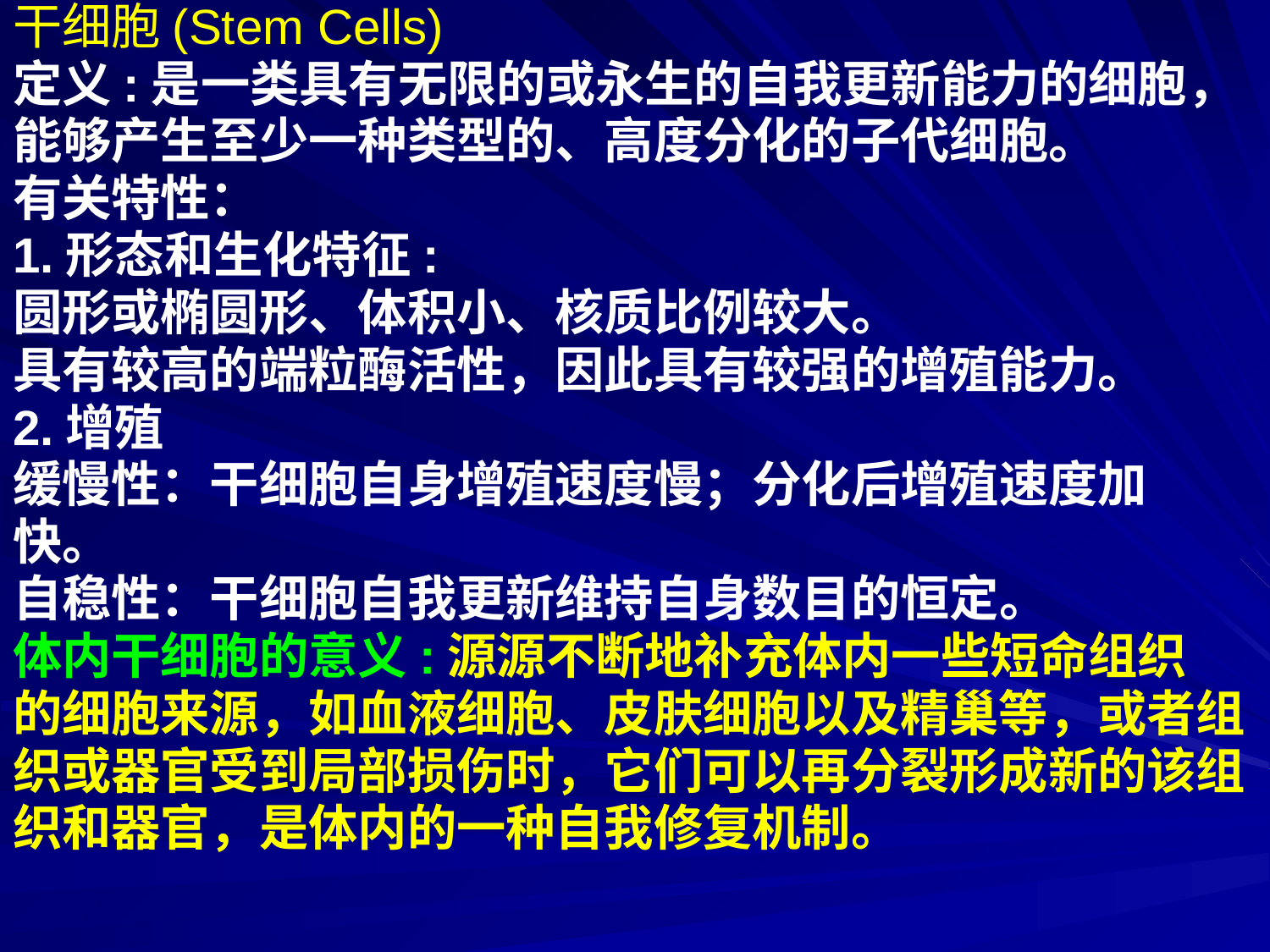

干细胞(Stem Cells)
定义:是一类具有无限的或永生的自我更新能力的细胞，
能够产生至少一种类型的、高度分化的子代细胞。
有关特性：
1.形态和生化特征:
圆形或椭圆形、体积小、核质比例较大。
具有较高的端粒酶活性，因此具有较强的增殖能力。
2.增殖
缓慢性：干细胞自身增殖速度慢；分化后增殖速度加
快。
自稳性：干细胞自我更新维持自身数目的恒定。
体内干细胞的意义:源源不断地补充体内一些短命组织
的细胞来源，如血液细胞、皮肤细胞以及精巢等，或者组
织或器官受到局部损伤时，它们可以再分裂形成新的该组
织和器官，是体内的一种自我修复机制。